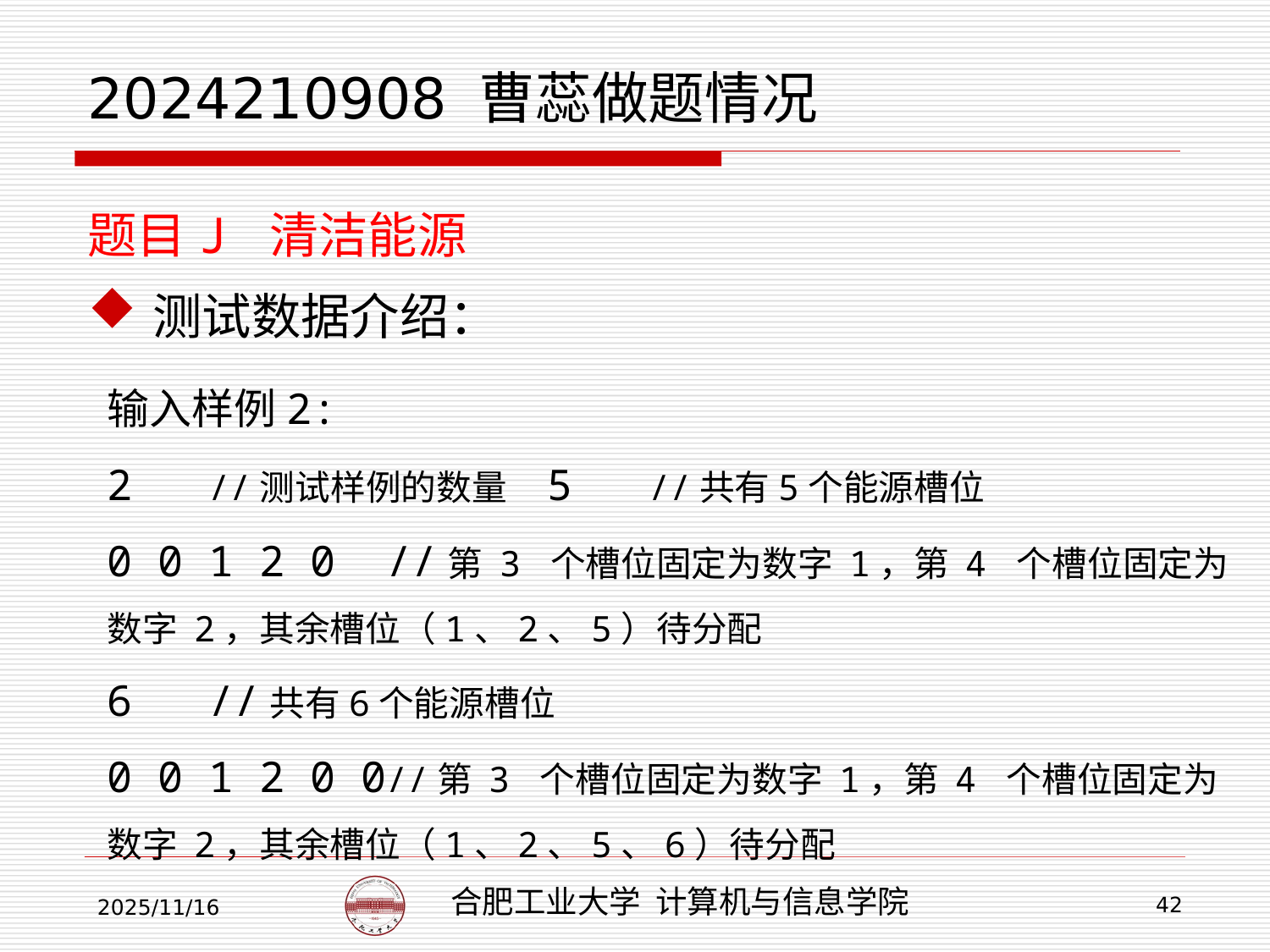

# 2024210908 曹蕊做题情况
题目J 清洁能源
测试数据介绍：

输入样例2:
2   //测试样例的数量    5   //共有5个能源槽位
0 0 1 2 0  //第 3 个槽位固定为数字 1，第 4 个槽位固定为数字 2，其余槽位（1、2、5）待分配
6   //共有6个能源槽位
0 0 1 2 0 0//第 3 个槽位固定为数字 1，第 4 个槽位固定为数字 2，其余槽位（1、2、5、6）待分配